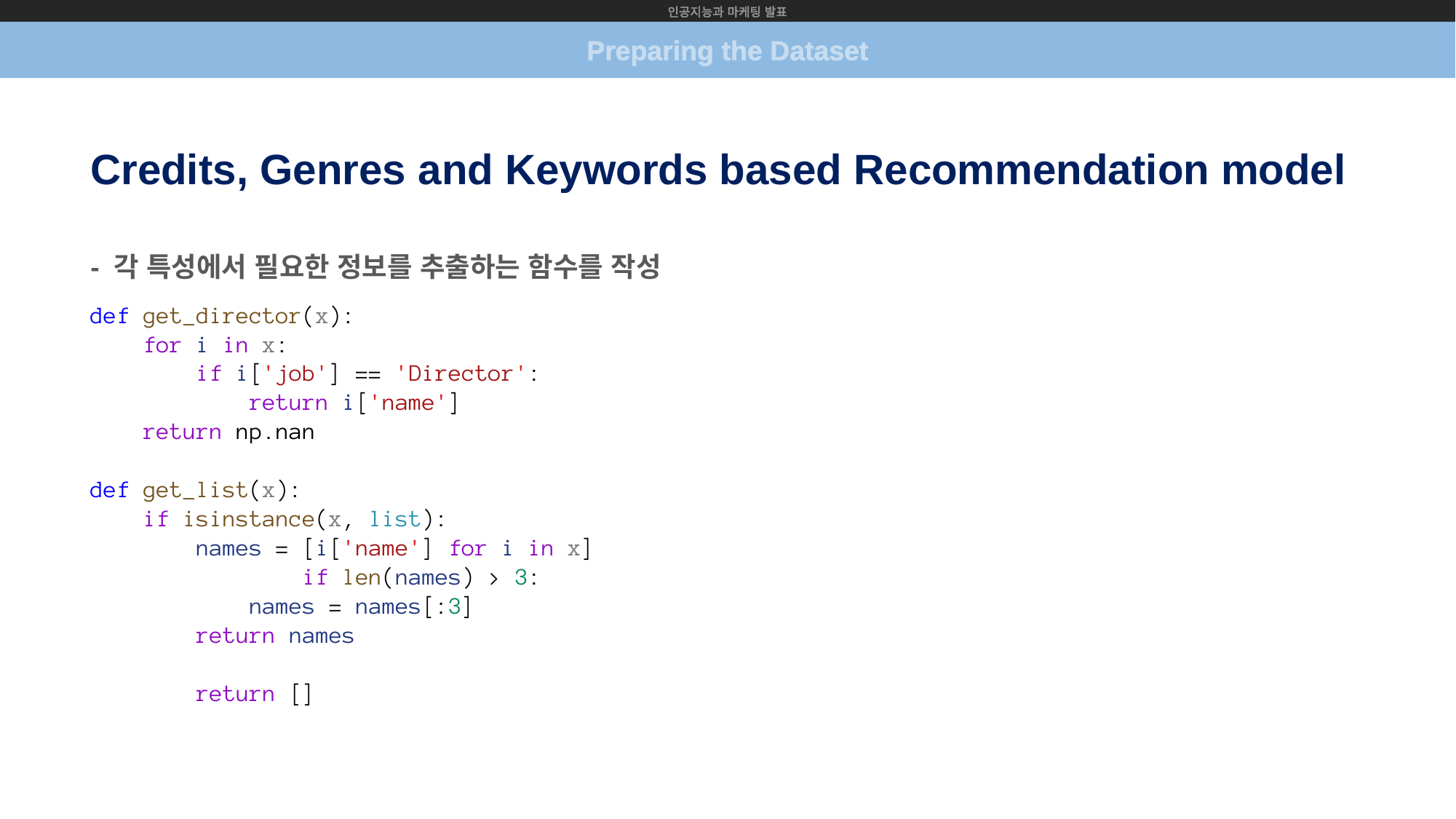

인공지능과 마케팅 발표

Preparing the Dataset
Credits, Genres and Keywords based Recommendation model

- 각 특성에서 필요한 정보를 추출하는 함수를 작성

def get_director(x):
    for i in x:
        if i['job'] == 'Director':
            return i['name']
    return np.nan

def get_list(x):
    if isinstance(x, list):
        names = [i['name'] for i in x]
                if len(names) > 3:
            names = names[:3]
        return names
        return []